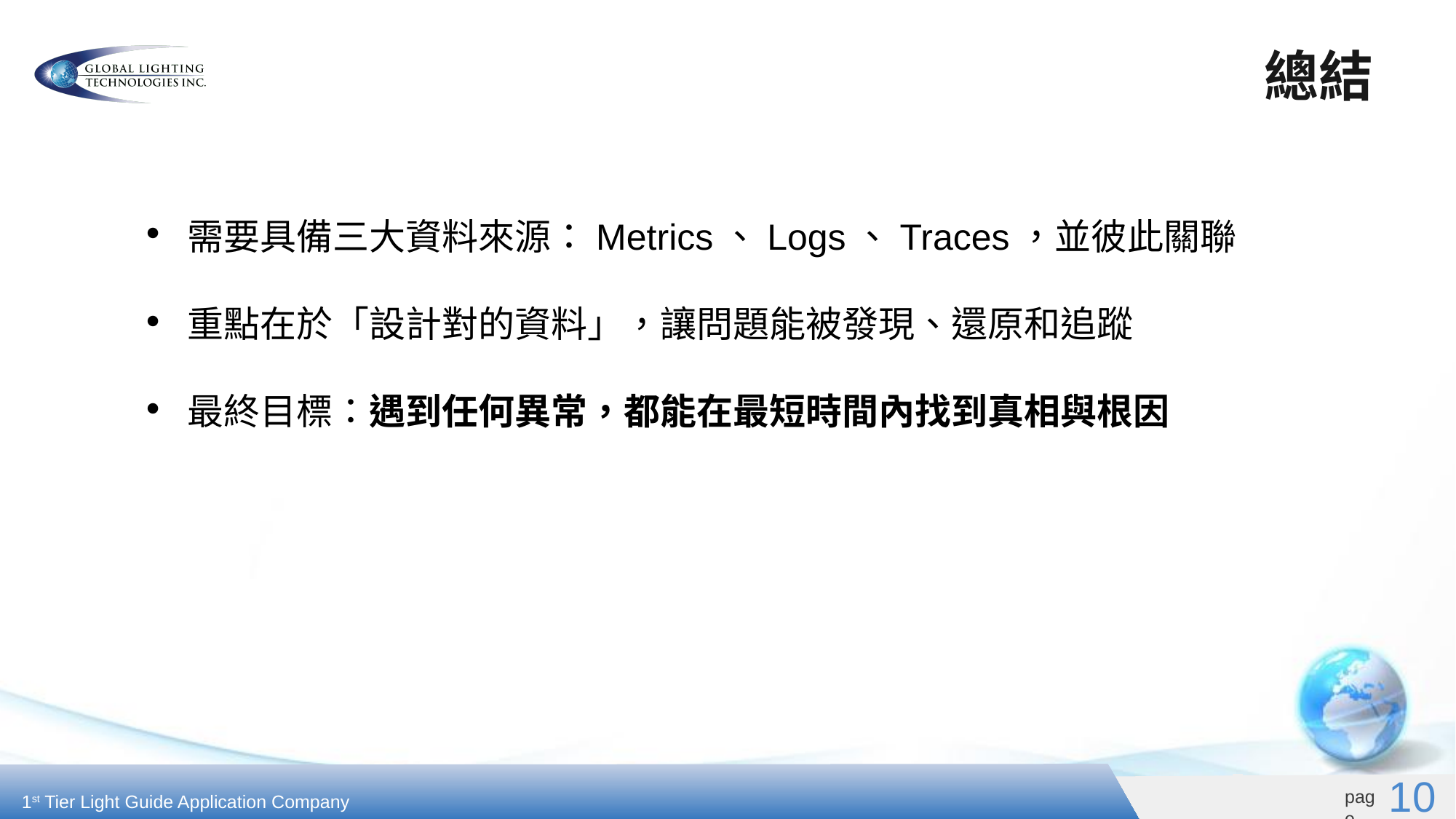

# 總結
需要具備三大資料來源：Metrics、Logs、Traces，並彼此關聯

重點在於「設計對的資料」，讓問題能被發現、還原和追蹤

最終目標：遇到任何異常，都能在最短時間內找到真相與根因